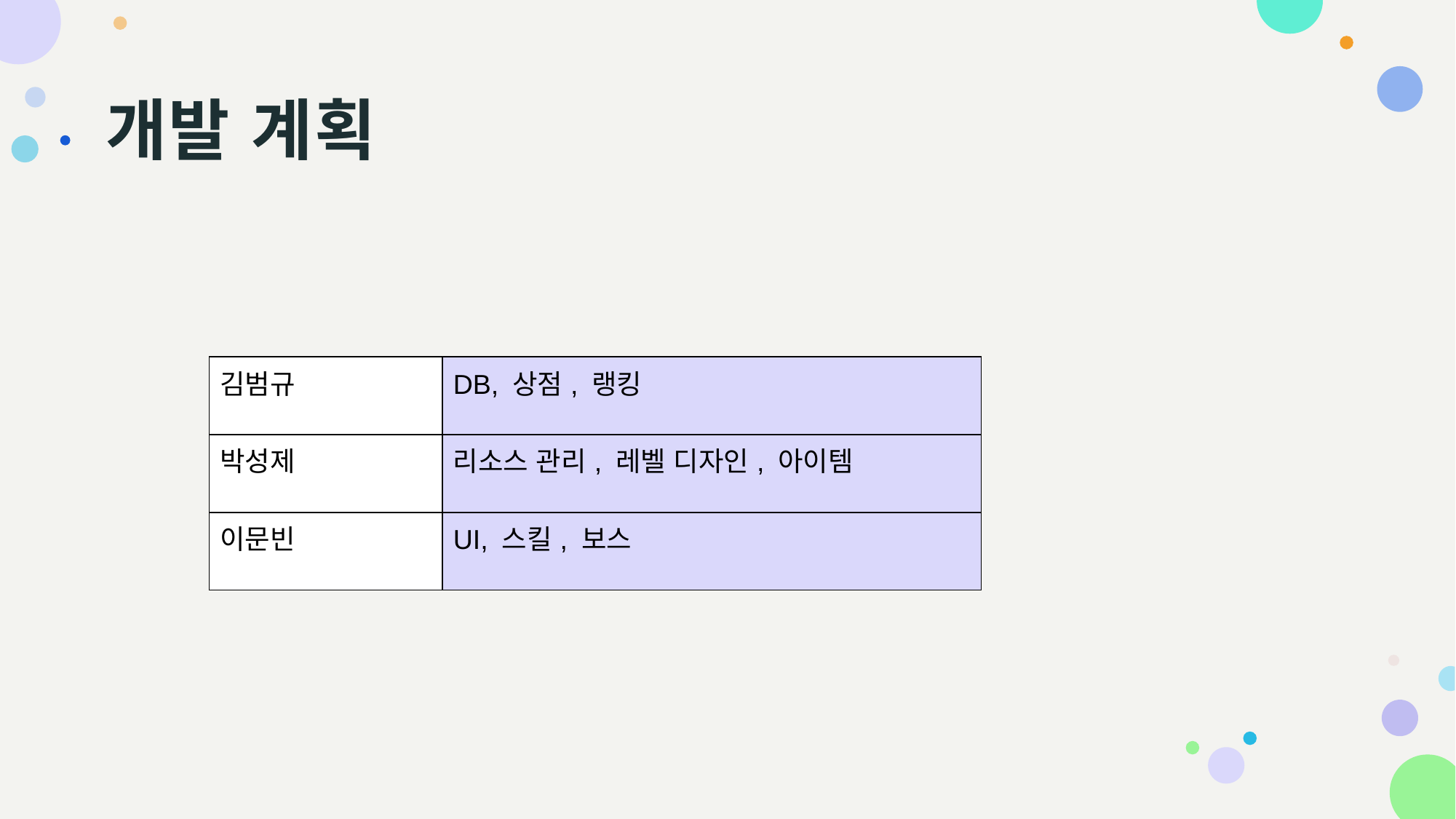

# 개발 계획
| 김범규 | DB, 상점, 랭킹 |
| --- | --- |
| 박성제 | 리소스 관리, 레벨 디자인, 아이템 |
| 이문빈 | UI, 스킬, 보스 |